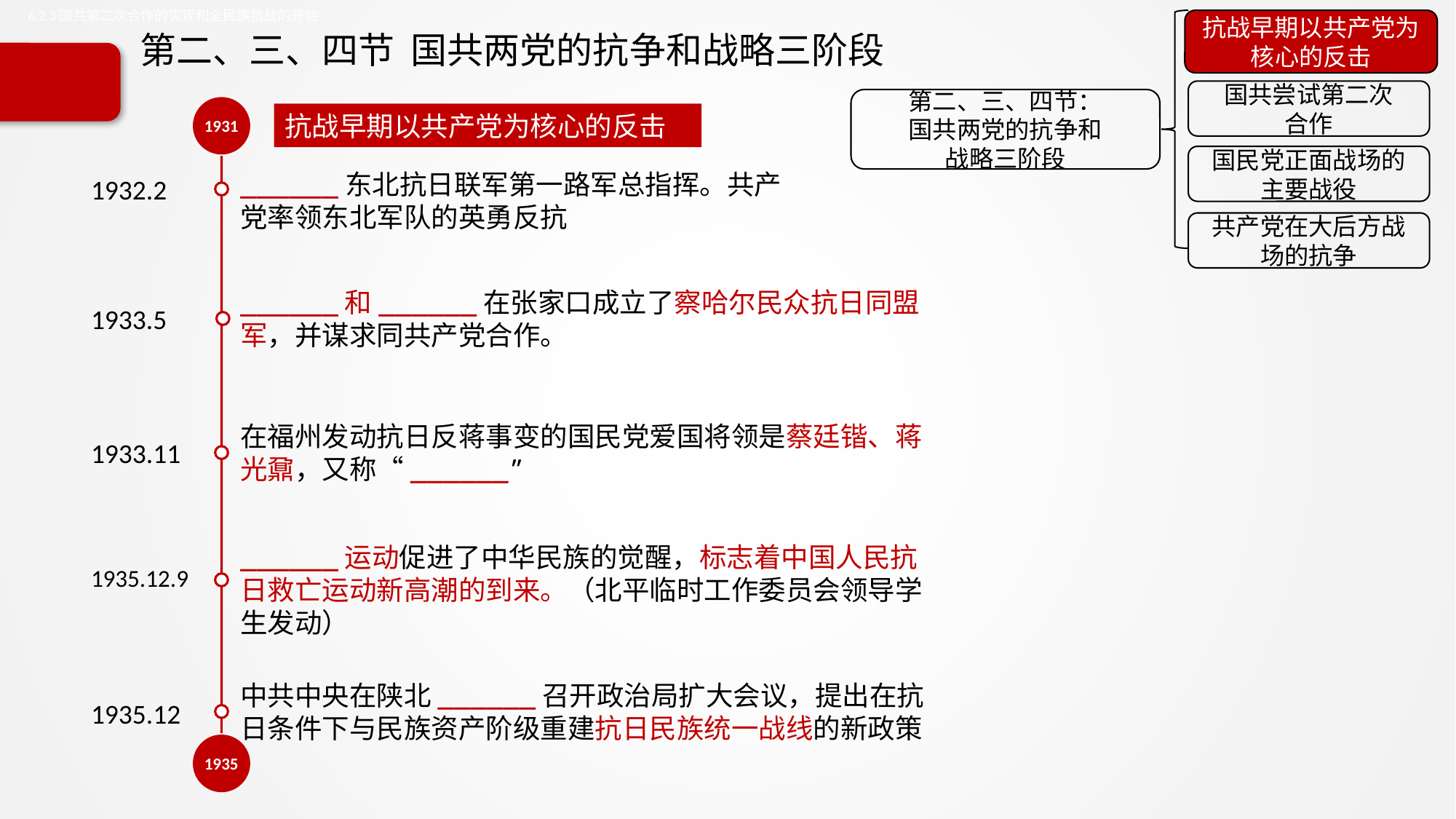

6.2.3国共第二次合作的实现和全民族抗战的开始

抗战早期以共产党为核心的反击
国共尝试第二次
合作
第二、三、四节：
国共两党的抗争和
战略三阶段
国民党正面战场的主要战役
共产党在大后方战场的抗争
# 第二、三、四节  国共两党的抗争和战略三阶段
1931
1935
抗战早期以共产党为核心的反击
______东北抗日联军第一路军总指挥。共产党率领东北军队的英勇反抗
1932.2

______和______在张家口成立了察哈尔民众抗日同盟军，并谋求同共产党合作。
1933.5

在福州发动抗日反蒋事变的国民党爱国将领是蔡廷锴、蒋光鼐，又称“______”
1933.11

______运动促进了中华民族的觉醒，标志着中国人民抗日救亡运动新高潮的到来。（北平临时工作委员会领导学生发动）
1935.12.9

中共中央在陕北______召开政治局扩大会议，提出在抗日条件下与民族资产阶级重建抗日民族统一战线的新政策
1935.12